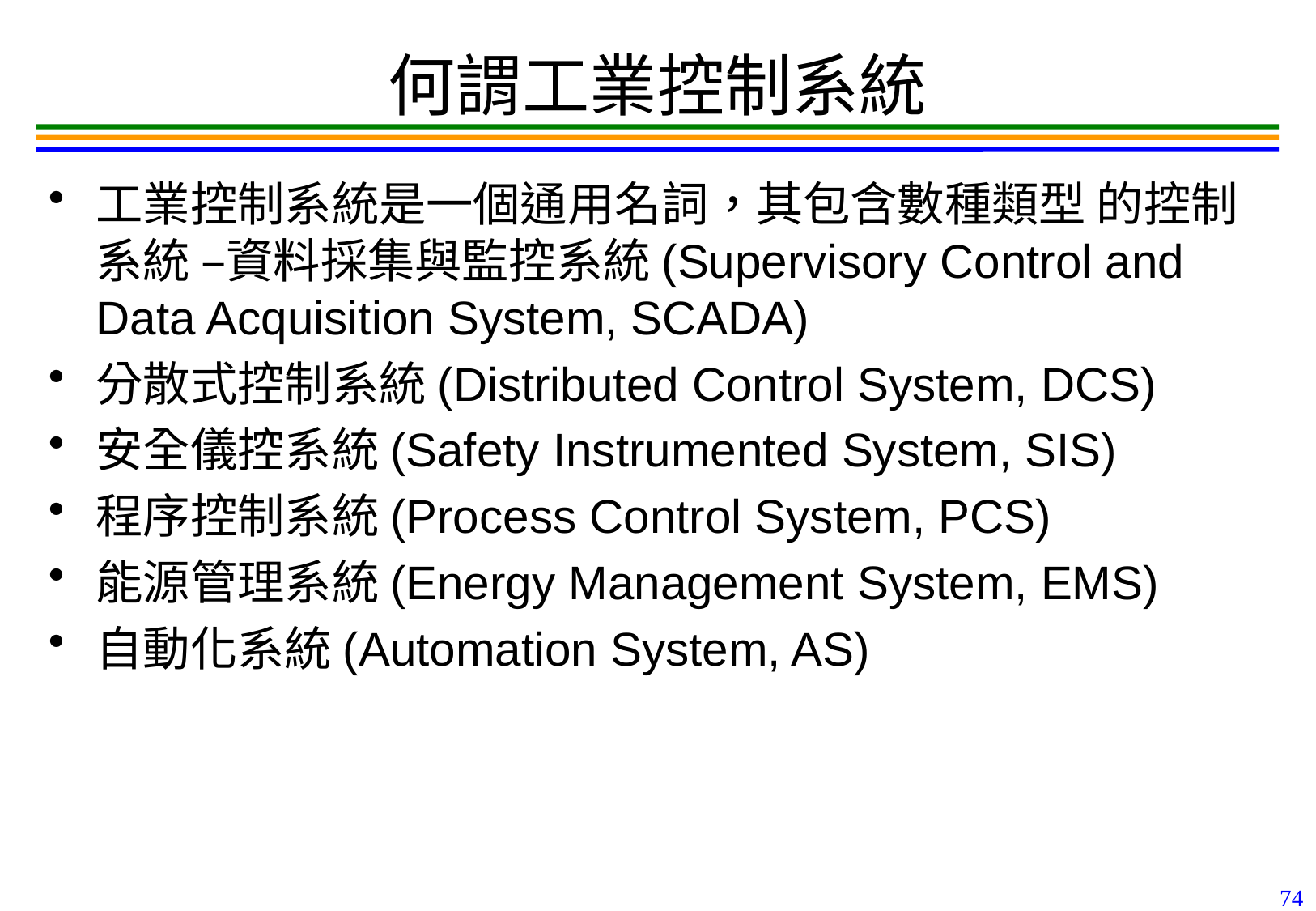

74
# 何謂工業控制系統
工業控制系統是一個通用名詞，其包含數種類型 的控制系統 –資料採集與監控系統(Supervisory Control and Data Acquisition System, SCADA)
分散式控制系統(Distributed Control System, DCS)
安全儀控系統(Safety Instrumented System, SIS)
程序控制系統(Process Control System, PCS)
能源管理系統(Energy Management System, EMS)
自動化系統(Automation System, AS)